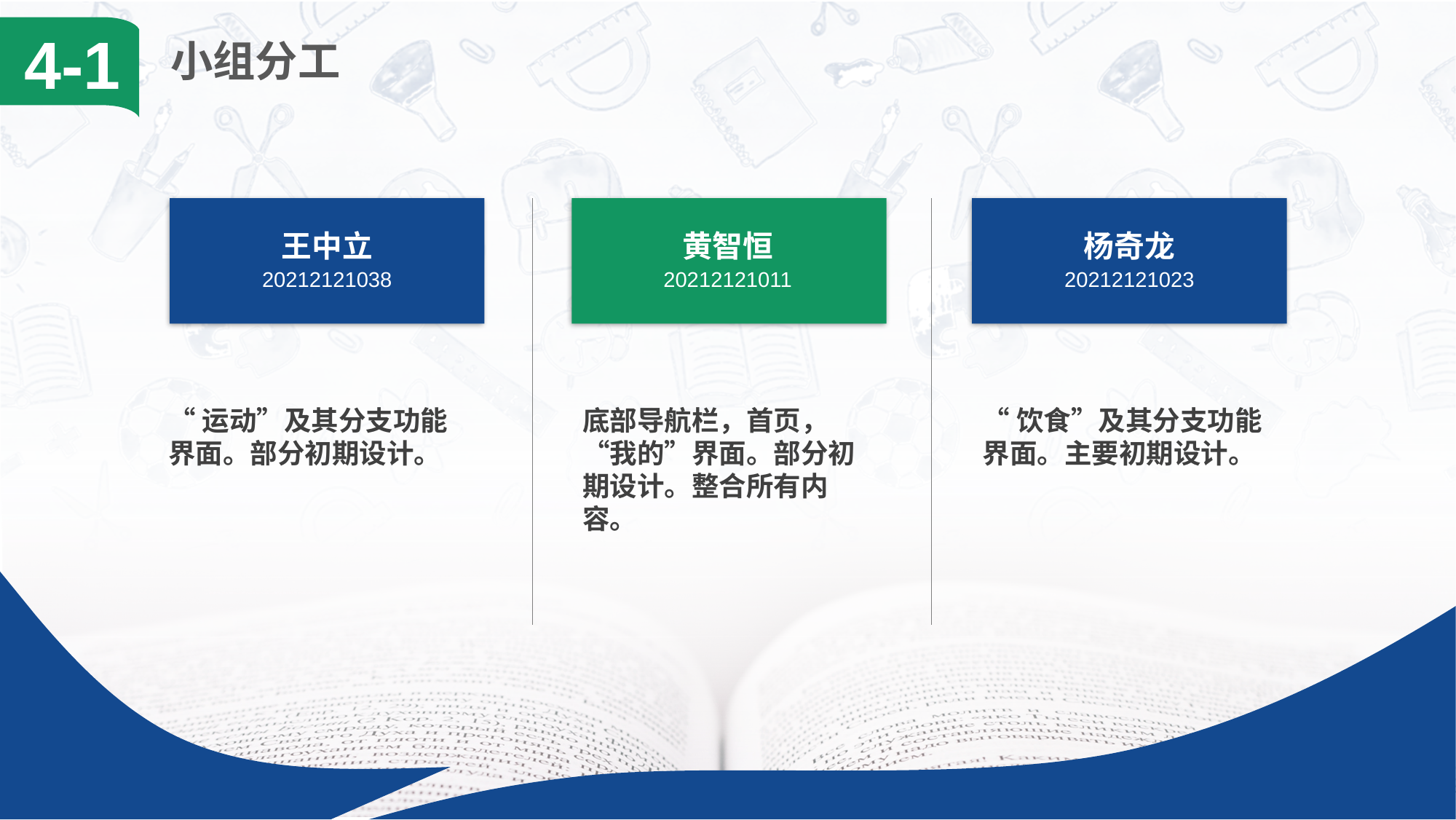

4-1
小组分工

王中立
20212121038
黄智恒
20212121011
杨奇龙
20212121023
“运动”及其分支功能界面。部分初期设计。
底部导航栏，首页，“我的”界面。部分初期设计。整合所有内容。
“饮食”及其分支功能界面。主要初期设计。